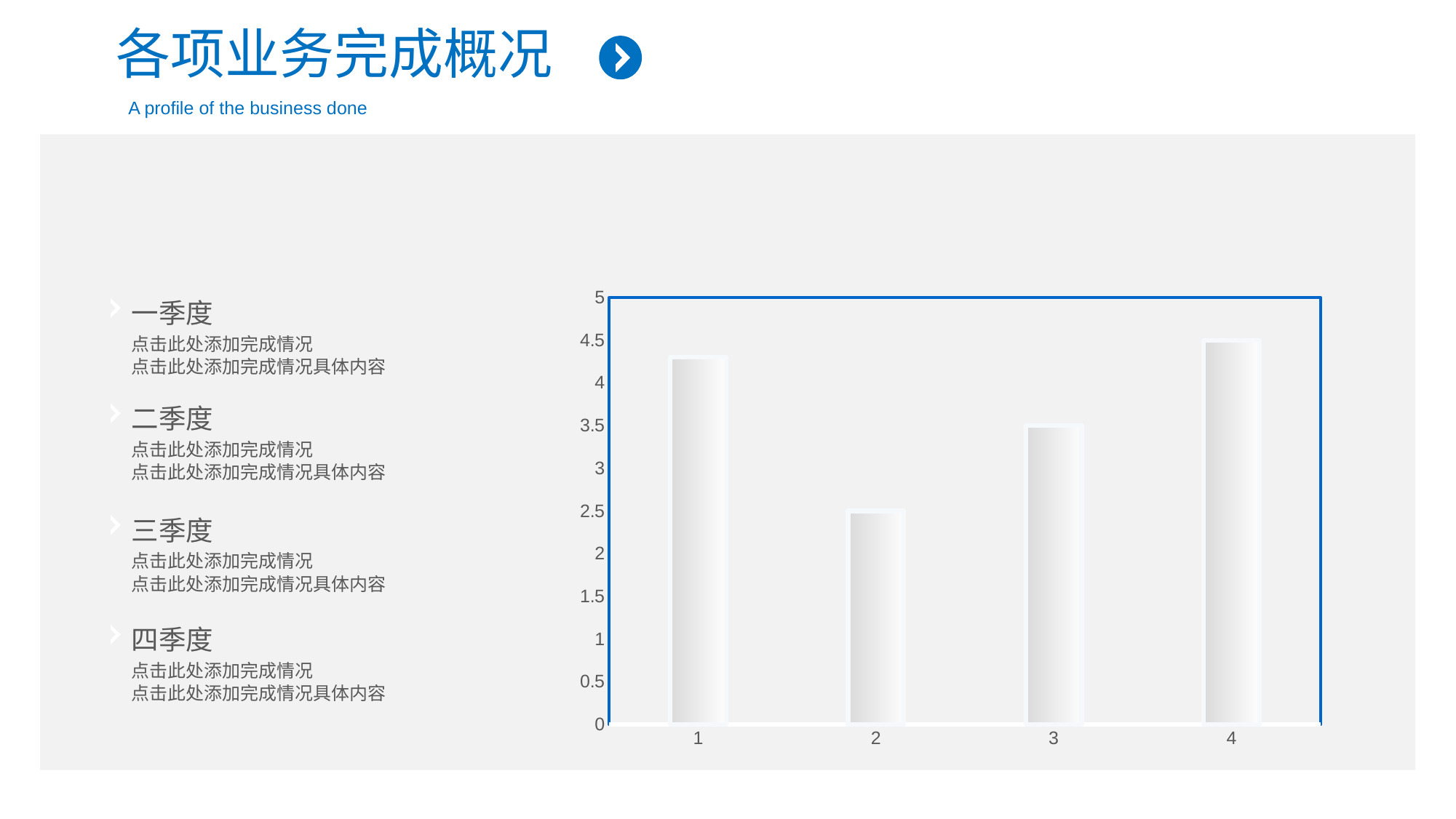

各项业务完成概况
A profile of the business done

一季度

点击此处添加完成情况
点击此处添加完成情况具体内容

### Chart

| Category |  |
|---|---|
二季度

点击此处添加完成情况
点击此处添加完成情况具体内容
三季度

点击此处添加完成情况
点击此处添加完成情况具体内容
四季度

点击此处添加完成情况
点击此处添加完成情况具体内容